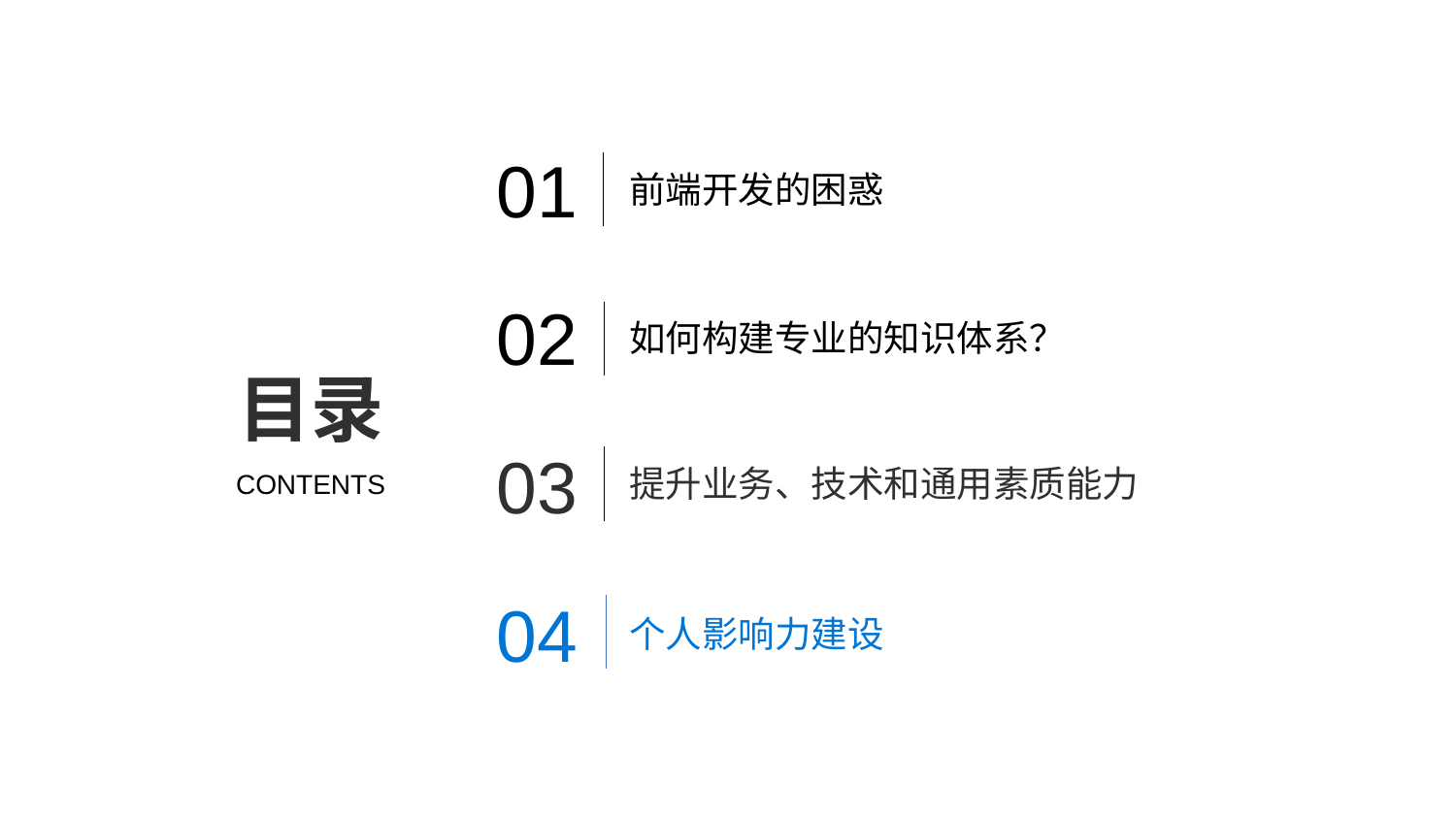

01
02
03
04
目录
CONTENTS
前端开发的困惑
如何构建专业的知识体系？
提升业务、技术和通用素质能力
个人影响力建设